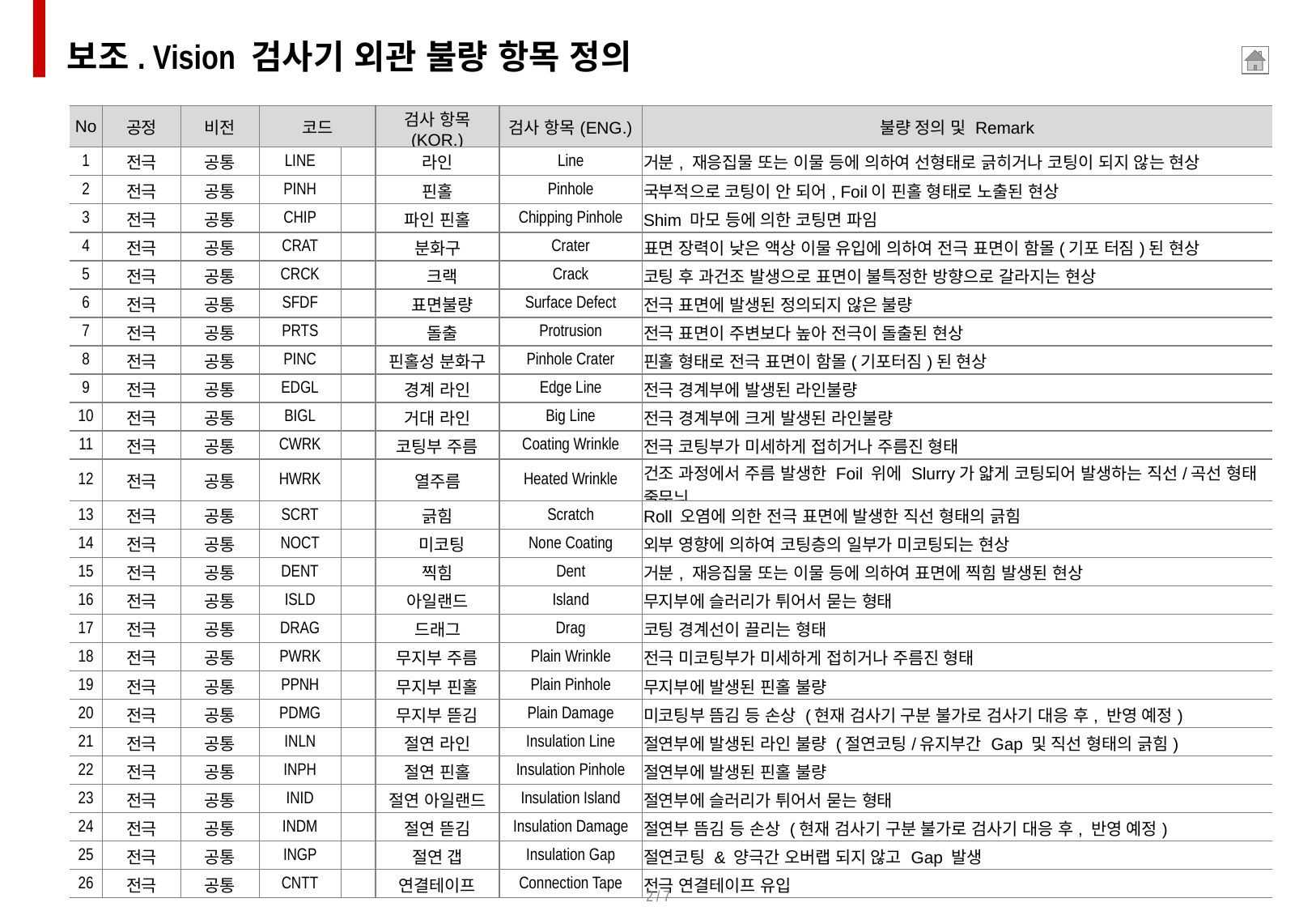

보조. Vision 검사기 외관 불량 항목 정의

| No | 공정 | 비전 | 코드 |  | 검사 항목 (KOR.) | 검사 항목(ENG.) | 불량 정의 및 Remark |
| --- | --- | --- | --- | --- | --- | --- | --- |
| 1 | 전극 | 공통 | LINE |  | 라인 | Line | 거분, 재응집물 또는 이물 등에 의하여 선형태로 긁히거나 코팅이 되지 않는 현상 |
| 2 | 전극 | 공통 | PINH |  | 핀홀 | Pinhole | 국부적으로 코팅이 안 되어, Foil이 핀홀 형태로 노출된 현상 |
| 3 | 전극 | 공통 | CHIP |  | 파인 핀홀 | Chipping Pinhole | Shim 마모 등에 의한 코팅면 파임 |
| 4 | 전극 | 공통 | CRAT |  | 분화구 | Crater | 표면 장력이 낮은 액상 이물 유입에 의하여 전극 표면이 함몰(기포 터짐)된 현상 |
| 5 | 전극 | 공통 | CRCK |  | 크랙 | Crack | 코팅 후 과건조 발생으로 표면이 불특정한 방향으로 갈라지는 현상 |
| 6 | 전극 | 공통 | SFDF |  | 표면불량 | Surface Defect | 전극 표면에 발생된 정의되지 않은 불량 |
| 7 | 전극 | 공통 | PRTS |  | 돌출 | Protrusion | 전극 표면이 주변보다 높아 전극이 돌출된 현상 |
| 8 | 전극 | 공통 | PINC |  | 핀홀성 분화구 | Pinhole Crater | 핀홀 형태로 전극 표면이 함몰(기포터짐)된 현상 |
| 9 | 전극 | 공통 | EDGL |  | 경계 라인 | Edge Line | 전극 경계부에 발생된 라인불량 |
| 10 | 전극 | 공통 | BIGL |  | 거대 라인 | Big Line | 전극 경계부에 크게 발생된 라인불량 |
| 11 | 전극 | 공통 | CWRK |  | 코팅부 주름 | Coating Wrinkle | 전극 코팅부가 미세하게 접히거나 주름진 형태 |
| 12 | 전극 | 공통 | HWRK |  | 열주름 | Heated Wrinkle | 건조 과정에서 주름 발생한 Foil 위에 Slurry가 얇게 코팅되어 발생하는 직선/곡선 형태 줄무늬 |
| 13 | 전극 | 공통 | SCRT |  | 긁힘 | Scratch | Roll 오염에 의한 전극 표면에 발생한 직선 형태의 긁힘 |
| 14 | 전극 | 공통 | NOCT |  | 미코팅 | None Coating | 외부 영향에 의하여 코팅층의 일부가 미코팅되는 현상 |
| 15 | 전극 | 공통 | DENT |  | 찍힘 | Dent | 거분, 재응집물 또는 이물 등에 의하여 표면에 찍힘 발생된 현상 |
| 16 | 전극 | 공통 | ISLD |  | 아일랜드 | Island | 무지부에 슬러리가 튀어서 묻는 형태 |
| 17 | 전극 | 공통 | DRAG |  | 드래그 | Drag | 코팅 경계선이 끌리는 형태 |
| 18 | 전극 | 공통 | PWRK |  | 무지부 주름 | Plain Wrinkle | 전극 미코팅부가 미세하게 접히거나 주름진 형태 |
| 19 | 전극 | 공통 | PPNH |  | 무지부 핀홀 | Plain Pinhole | 무지부에 발생된 핀홀 불량 |
| 20 | 전극 | 공통 | PDMG |  | 무지부 뜯김 | Plain Damage | 미코팅부 뜸김 등 손상 (현재 검사기 구분 불가로 검사기 대응 후, 반영 예정) |
| 21 | 전극 | 공통 | INLN |  | 절연 라인 | Insulation Line | 절연부에 발생된 라인 불량 (절연코팅/유지부간 Gap 및 직선 형태의 긁힘) |
| 22 | 전극 | 공통 | INPH |  | 절연 핀홀 | Insulation Pinhole | 절연부에 발생된 핀홀 불량 |
| 23 | 전극 | 공통 | INID |  | 절연 아일랜드 | Insulation Island | 절연부에 슬러리가 튀어서 묻는 형태 |
| 24 | 전극 | 공통 | INDM |  | 절연 뜯김 | Insulation Damage | 절연부 뜸김 등 손상 (현재 검사기 구분 불가로 검사기 대응 후, 반영 예정) |
| 25 | 전극 | 공통 | INGP |  | 절연 갭 | Insulation Gap | 절연코팅 & 양극간 오버랩 되지 않고 Gap 발생 |
| 26 | 전극 | 공통 | CNTT |  | 연결테이프 | Connection Tape | 전극 연결테이프 유입 |
2 / 7